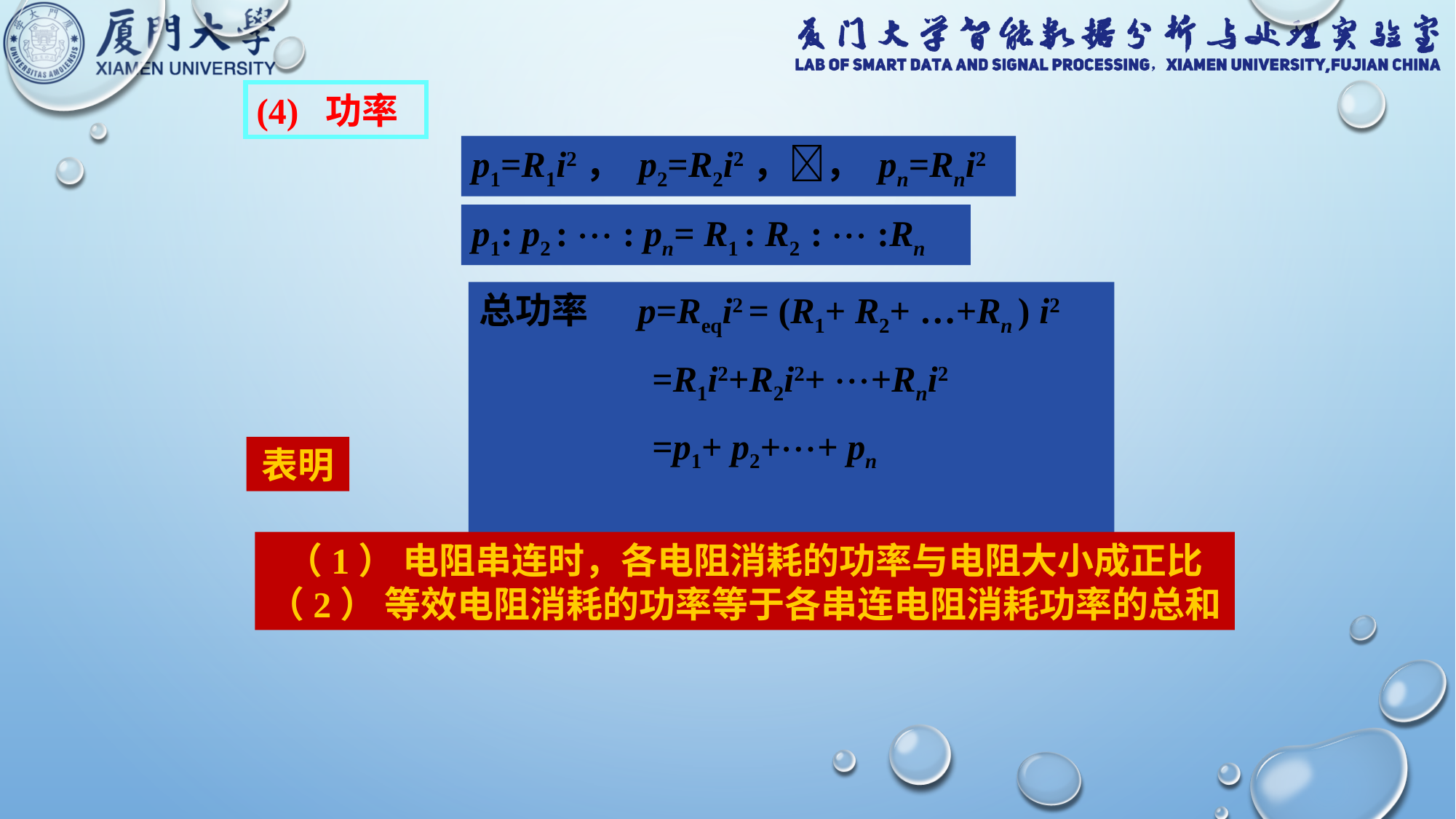

(4)  功率
p1=R1i2， p2=R2i2，…， pn=Rni2
p1: p2 : … : pn= R1 : R2  : … :Rn
总功率     p=Reqi2 = (R1+ R2+ …+Rn ) i2
                   =R1i2+R2i2+ …+Rni2
                   =p1+ p2+…+ pn

表明
（1） 电阻串连时，各电阻消耗的功率与电阻大小成正比
（2） 等效电阻消耗的功率等于各串连电阻消耗功率的总和
44